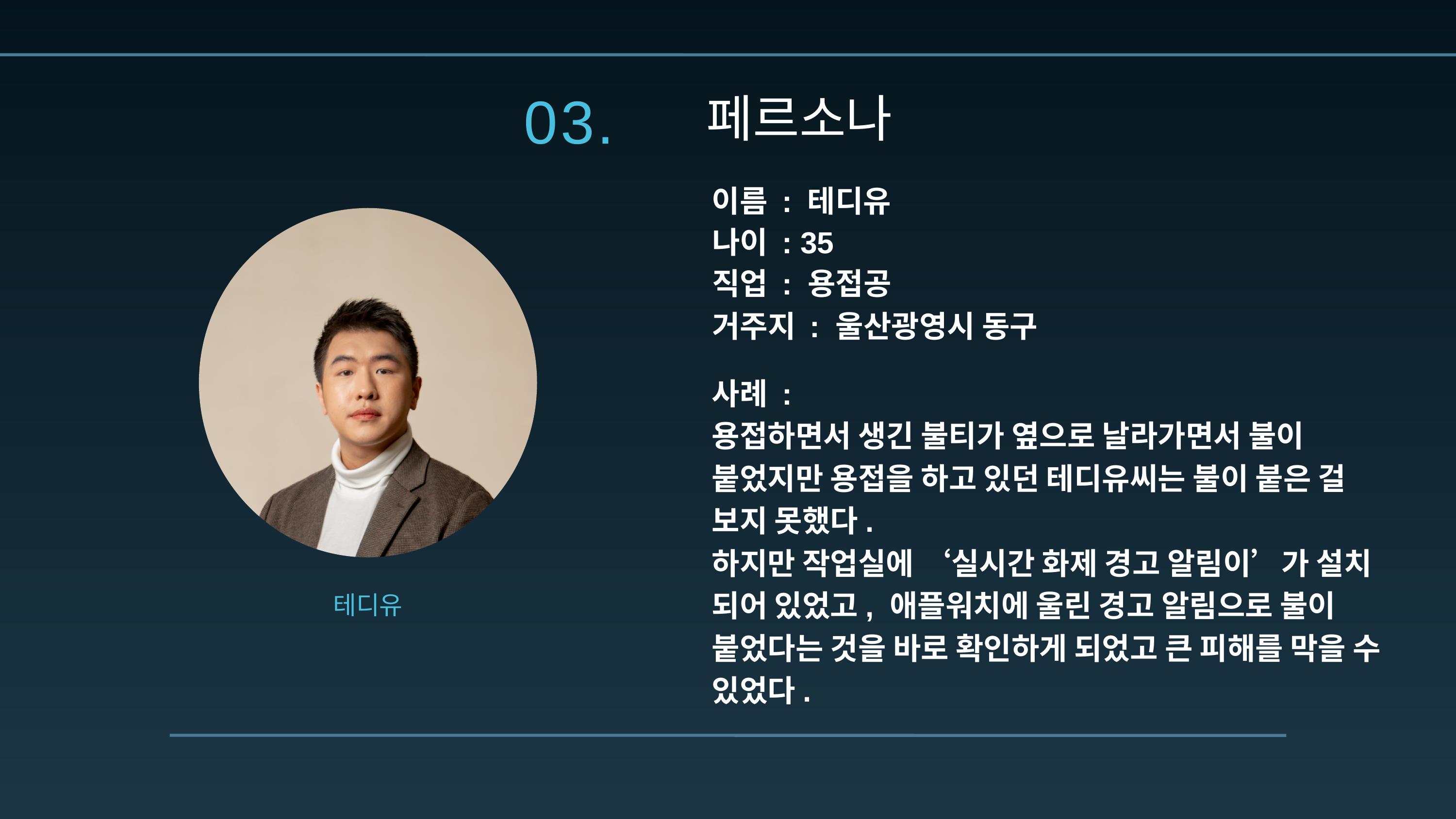

03.
페르소나
이름 : 테디유

나이 : 35
직업 : 용접공
거주지 : 울산광영시 동구
사례 :
용접하면서 생긴 불티가 옆으로 날라가면서 불이 붙었지만 용접을 하고 있던 테디유씨는 불이 붙은 걸 보지 못했다.
하지만 작업실에 ‘실시간 화제 경고 알림이’가 설치 되어 있었고, 애플워치에 울린 경고 알림으로 불이 붙었다는 것을 바로 확인하게 되었고 큰 피해를 막을 수 있었다.
테디유